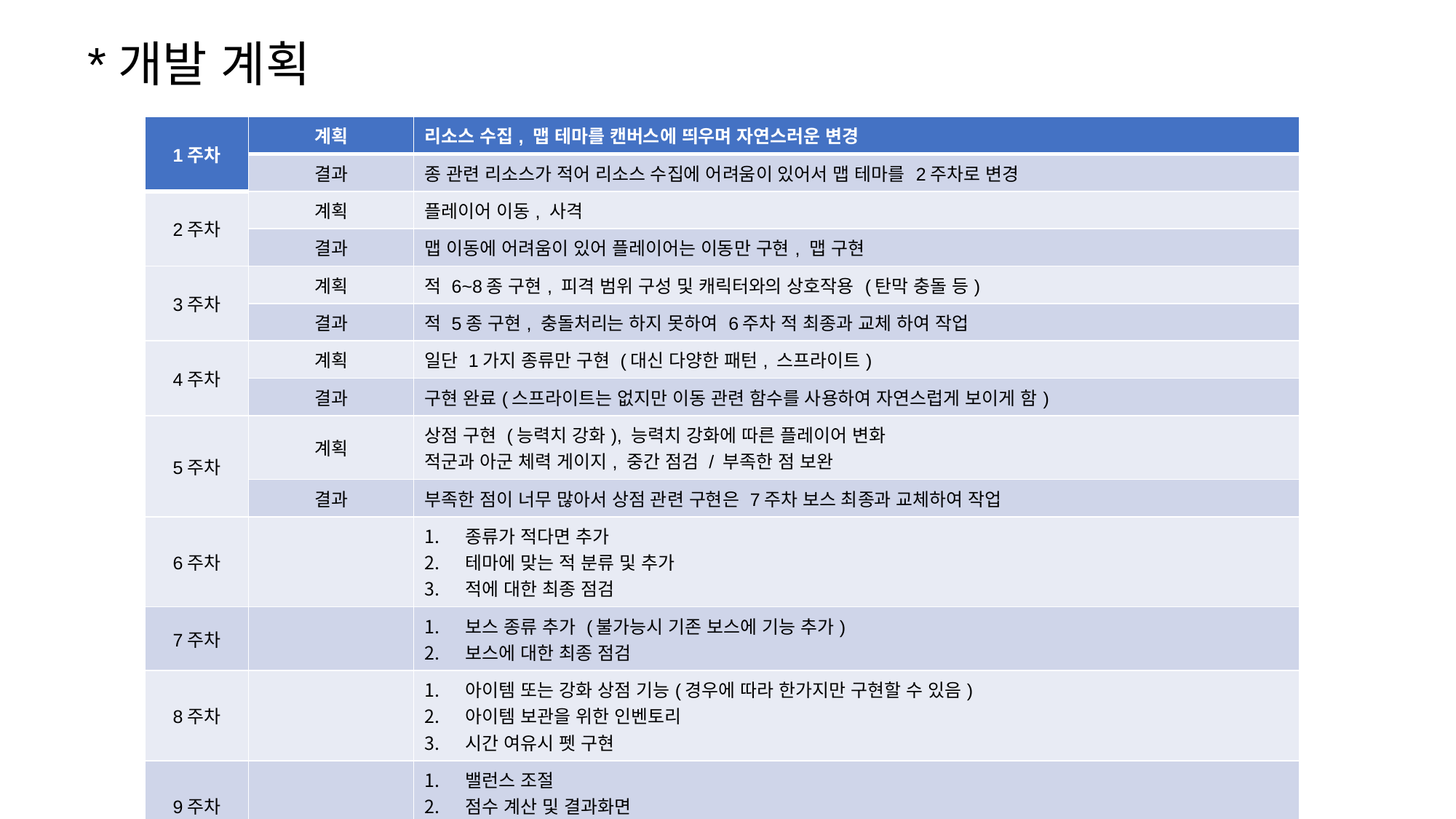

# *개발 계획
| 1주차 | 계획 | 리소스 수집, 맵 테마를 캔버스에 띄우며 자연스러운 변경 |
| --- | --- | --- |
|  | 결과 | 종 관련 리소스가 적어 리소스 수집에 어려움이 있어서 맵 테마를 2주차로 변경 |
| 2주차 | 계획 | 플레이어 이동, 사격 |
|  | 결과 | 맵 이동에 어려움이 있어 플레이어는 이동만 구현, 맵 구현 |
| 3주차 | 계획 | 적 6~8종 구현, 피격 범위 구성 및 캐릭터와의 상호작용 (탄막 충돌 등) |
|  | 결과 | 적 5종 구현, 충돌처리는 하지 못하여 6주차 적 최종과 교체 하여 작업 |
| 4주차 | 계획 | 일단 1가지 종류만 구현 (대신 다양한 패턴, 스프라이트) |
|  | 결과 | 구현 완료(스프라이트는 없지만 이동 관련 함수를 사용하여 자연스럽게 보이게 함) |
| 5주차 | 계획 | 상점 구현 (능력치 강화), 능력치 강화에 따른 플레이어 변화 적군과 아군 체력 게이지, 중간 점검 / 부족한 점 보완 |
|  | 결과 | 부족한 점이 너무 많아서 상점 관련 구현은 7주차 보스 최종과 교체하여 작업 |
| 6주차 |  | 종류가 적다면 추가 테마에 맞는 적 분류 및 추가 적에 대한 최종 점검 |
| 7주차 |  | 보스 종류 추가 (불가능시 기존 보스에 기능 추가) 보스에 대한 최종 점검 |
| 8주차 |  | 아이템 또는 강화 상점 기능(경우에 따라 한가지만 구현할 수 있음) 아이템 보관을 위한 인벤토리 시간 여유시 펫 구현 |
| 9주차 |  | 밸런스 조절 점수 계산 및 결과화면 시간 여유시 펫 구현 |
| 10주차 |  | 1. 최종 점검 및 릴리즈 |